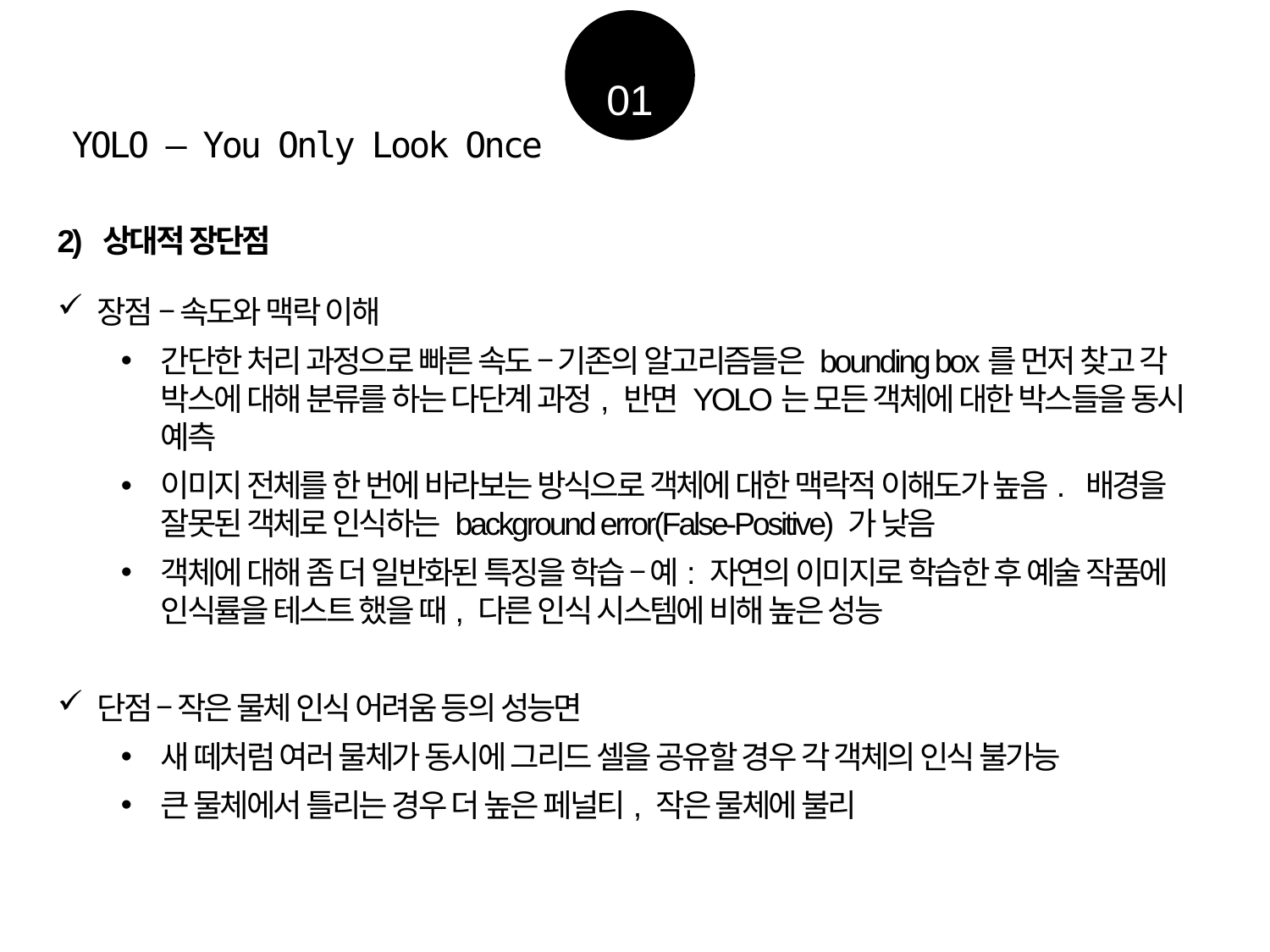

01
YOLO – You Only Look Once
2)  상대적 장단점
장점 – 속도와 맥락 이해
간단한 처리 과정으로 빠른 속도 – 기존의 알고리즘들은 bounding box를 먼저 찾고 각 박스에 대해 분류를 하는 다단계 과정, 반면 YOLO는 모든 객체에 대한 박스들을 동시 예측
이미지 전체를 한 번에 바라보는 방식으로 객체에 대한 맥락적 이해도가 높음.  배경을 잘못된 객체로 인식하는 background error(False-Positive) 가 낮음
객체에 대해 좀 더 일반화된 특징을 학습 – 예: 자연의 이미지로 학습한 후 예술 작품에 인식률을 테스트 했을 때, 다른 인식 시스템에 비해 높은 성능

단점 – 작은 물체 인식 어려움 등의 성능면
새 떼처럼 여러 물체가 동시에 그리드 셀을 공유할 경우 각 객체의 인식 불가능
큰 물체에서 틀리는 경우 더 높은 페널티, 작은 물체에 불리